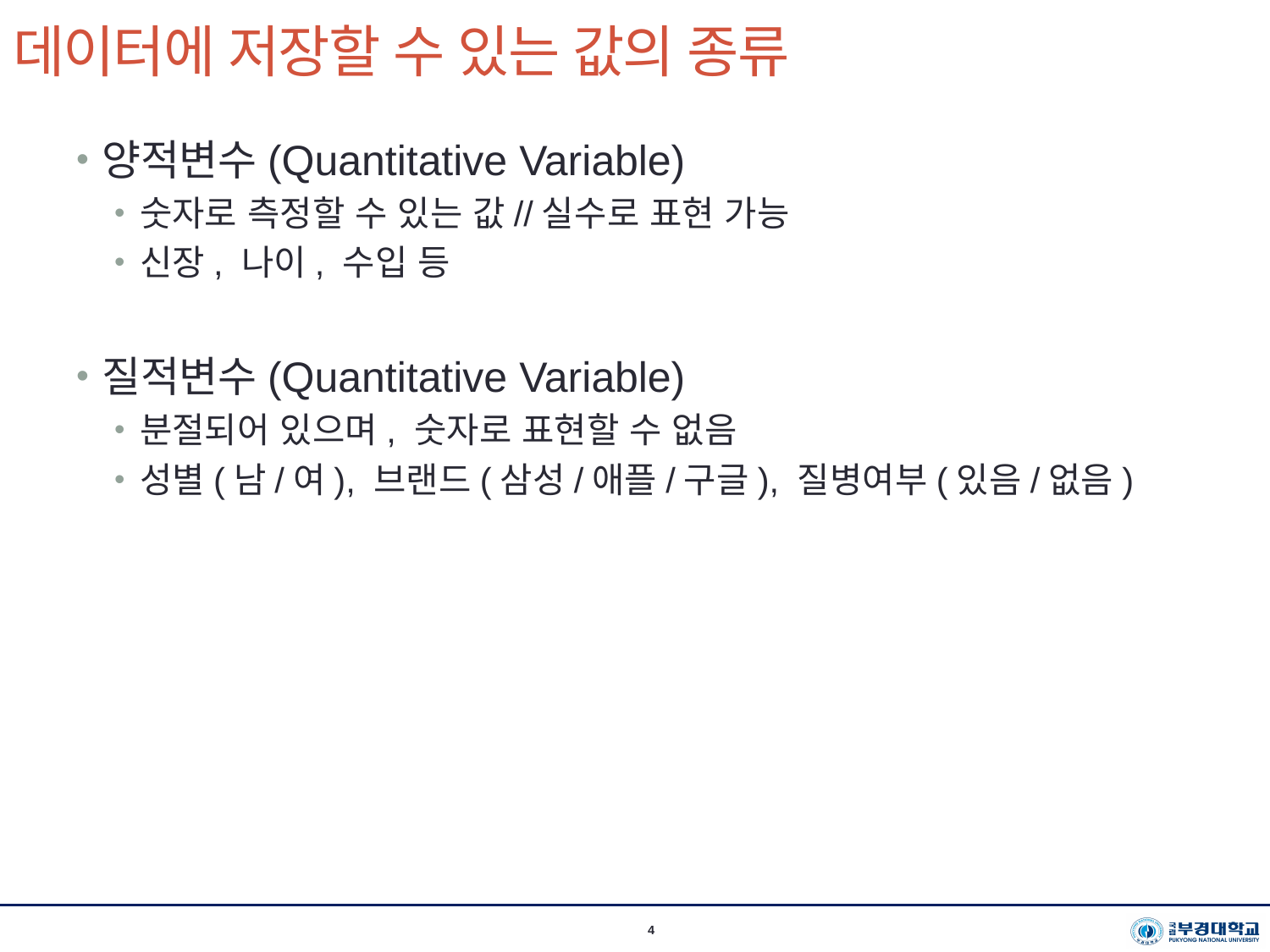

# 데이터에 저장할 수 있는 값의 종류
양적변수(Quantitative Variable)
숫자로 측정할 수 있는 값//실수로 표현 가능
신장, 나이, 수입 등

질적변수(Quantitative Variable)
분절되어 있으며, 숫자로 표현할 수 없음
성별(남/여), 브랜드(삼성/애플/구글), 질병여부(있음/없음)